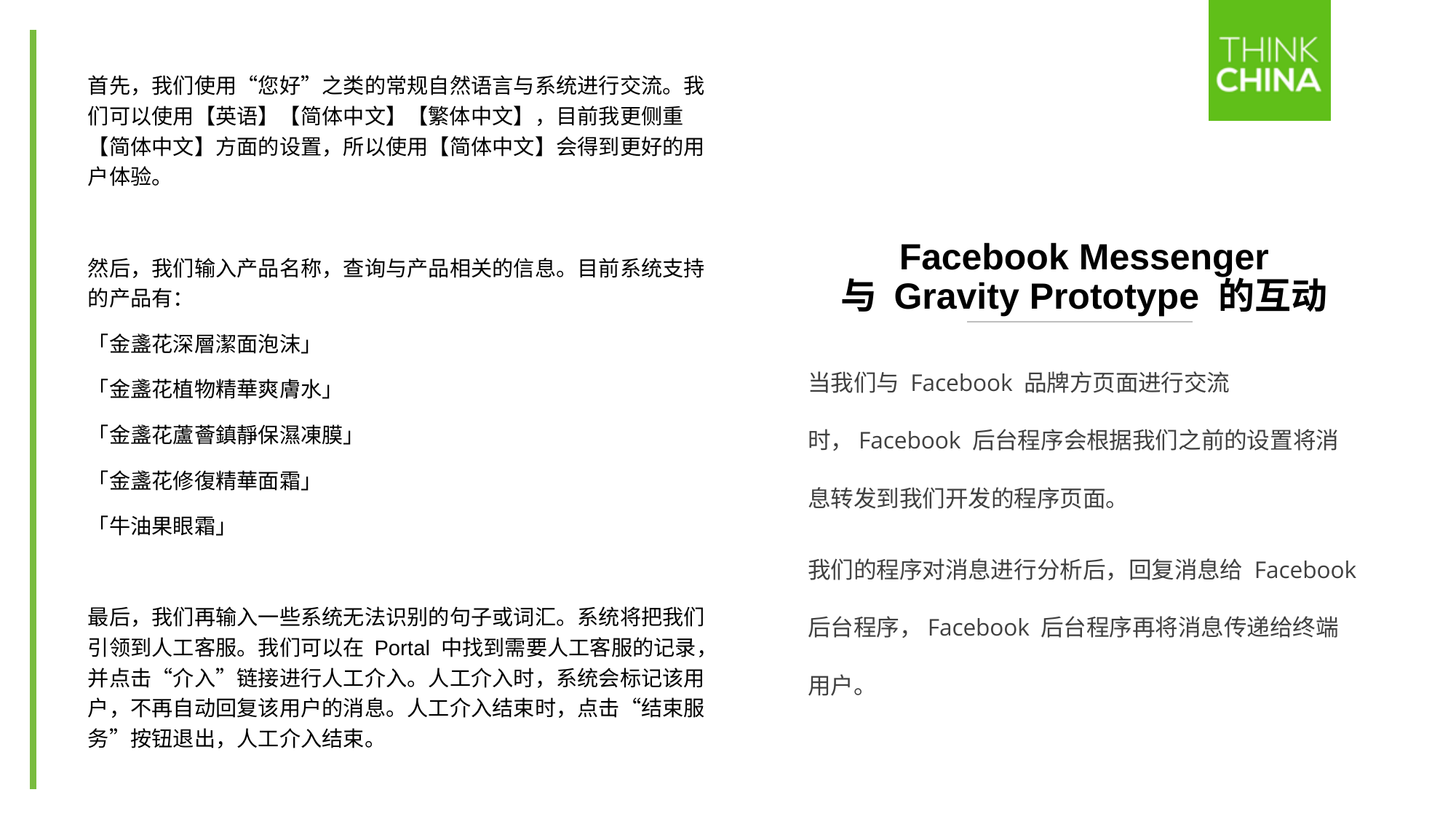

首先，我们使用“您好”之类的常规自然语言与系统进行交流。我们可以使用【英语】【简体中文】【繁体中文】，目前我更侧重【简体中文】方面的设置，所以使用【简体中文】会得到更好的用户体验。

然后，我们输入产品名称，查询与产品相关的信息。目前系统支持的产品有：
「金盞花深層潔面泡沫」
「金盞花植物精華爽膚水」
「金盞花蘆薈鎮靜保濕凍膜」
「金盞花修復精華面霜」
「牛油果眼霜」

最后，我们再输入一些系统无法识别的句子或词汇。系统将把我们引领到人工客服。我们可以在 Portal 中找到需要人工客服的记录，并点击“介入”链接进行人工介入。人工介入时，系统会标记该用户，不再自动回复该用户的消息。人工介入结束时，点击“结束服务”按钮退出，人工介入结束。
# Facebook Messenger 与 Gravity Prototype 的互动
当我们与 Facebook 品牌方页面进行交流时，Facebook 后台程序会根据我们之前的设置将消息转发到我们开发的程序页面。
我们的程序对消息进行分析后，回复消息给 Facebook 后台程序，Facebook 后台程序再将消息传递给终端用户。